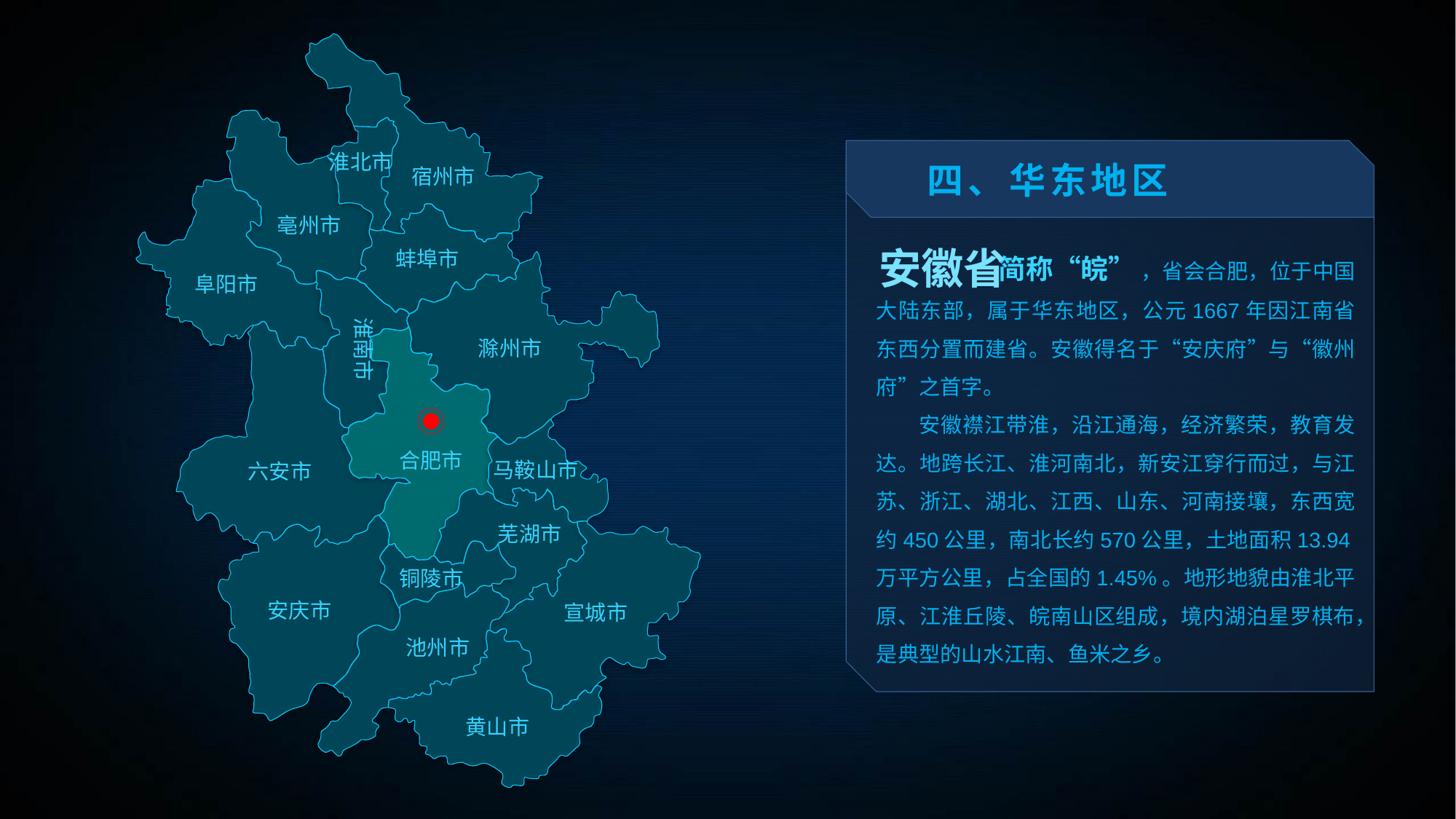

四、华东地区
淮北市
宿州市

                  简称“皖” ，省会合肥，位于中国大陆东部，属于华东地区，公元1667年因江南省东西分置而建省。安徽得名于“安庆府”与“徽州府”之首字。
       安徽襟江带淮，沿江通海，经济繁荣，教育发达。地跨长江、淮河南北，新安江穿行而过，与江苏、浙江、湖北、江西、山东、河南接壤，东西宽约450公里，南北长约570公里，土地面积13.94万平方公里，占全国的1.45%。地形地貌由淮北平原、江淮丘陵、皖南山区组成，境内湖泊星罗棋布，是典型的山水江南、鱼米之乡。
亳州市
安徽省
蚌埠市

阜阳市

淮南市

滁州市

合肥市
马鞍山市
六安市

芜湖市

铜陵市

安庆市
宣城市

池州市
黄山市